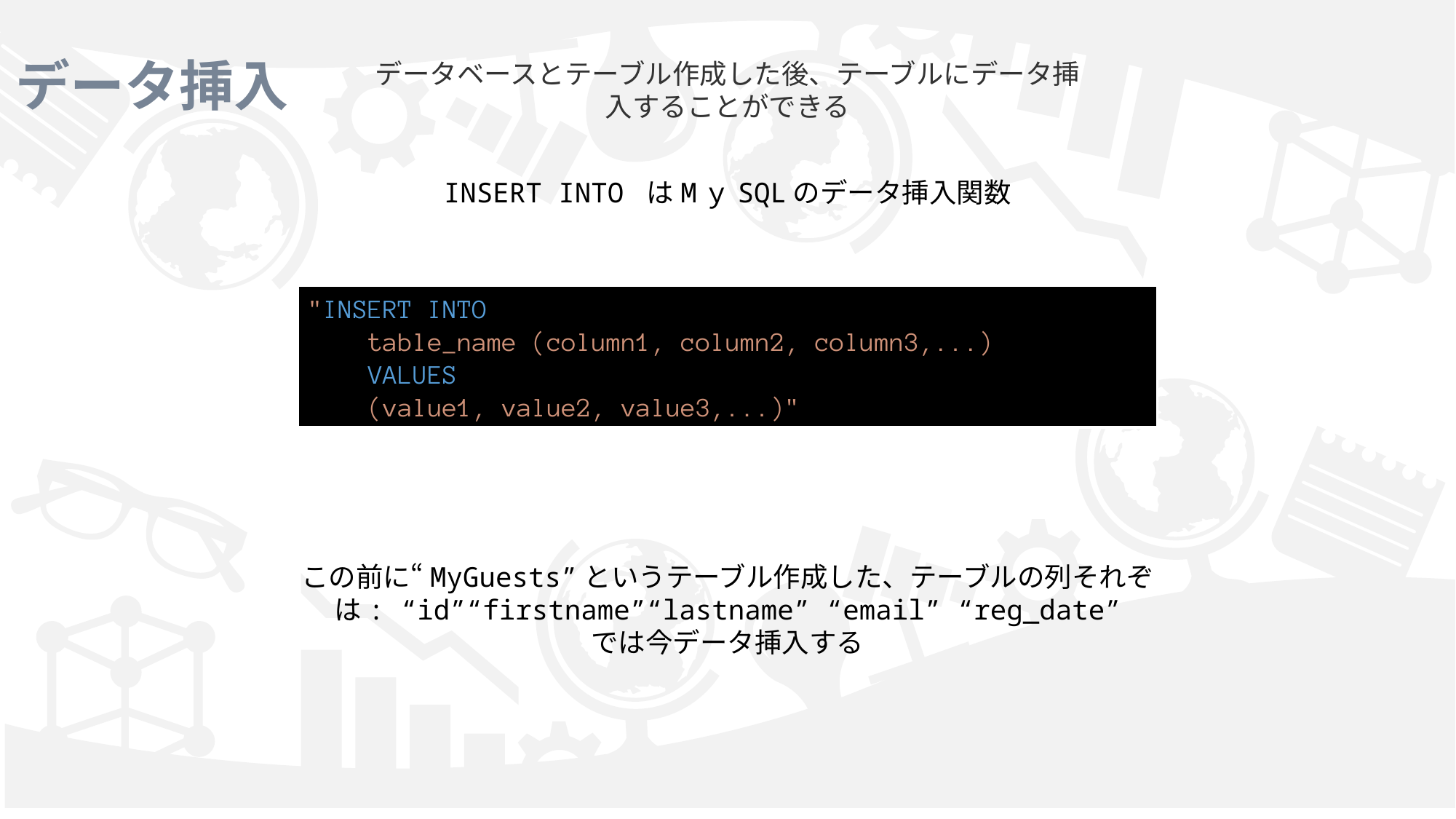

# データ挿入
データベースとテーブル作成した後、テーブルにデータ挿入することができる
INSERT INTO はMｙSQLのデータ挿入関数
"INSERT INTO
    table_name (column1, column2, column3,...)
    VALUES
    (value1, value2, value3,...)"
この前に“MyGuests”というテーブル作成した、テーブルの列それぞは: “id”“firstname”“lastname” “email” “reg_date”
では今データ挿入する